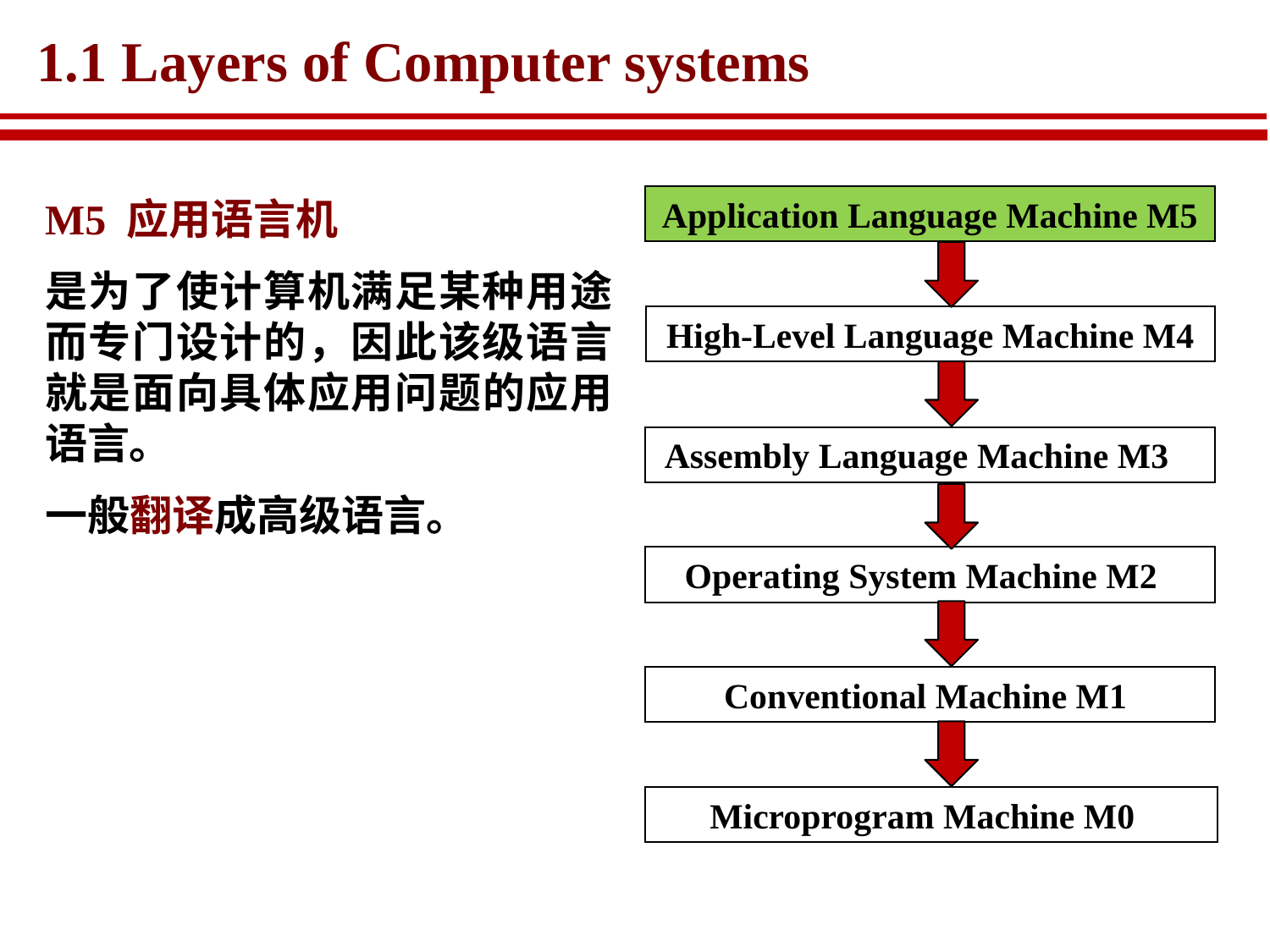

# 1.1 Layers of Computer systems
M5 应用语言机
是为了使计算机满足某种用途而专门设计的，因此该级语言就是面向具体应用问题的应用语言。
一般翻译成高级语言。
Application Language Machine M5

High-Level Language Machine M4

Assembly Language Machine M3

Operating System Machine M2

Conventional Machine M1

Microprogram Machine M0